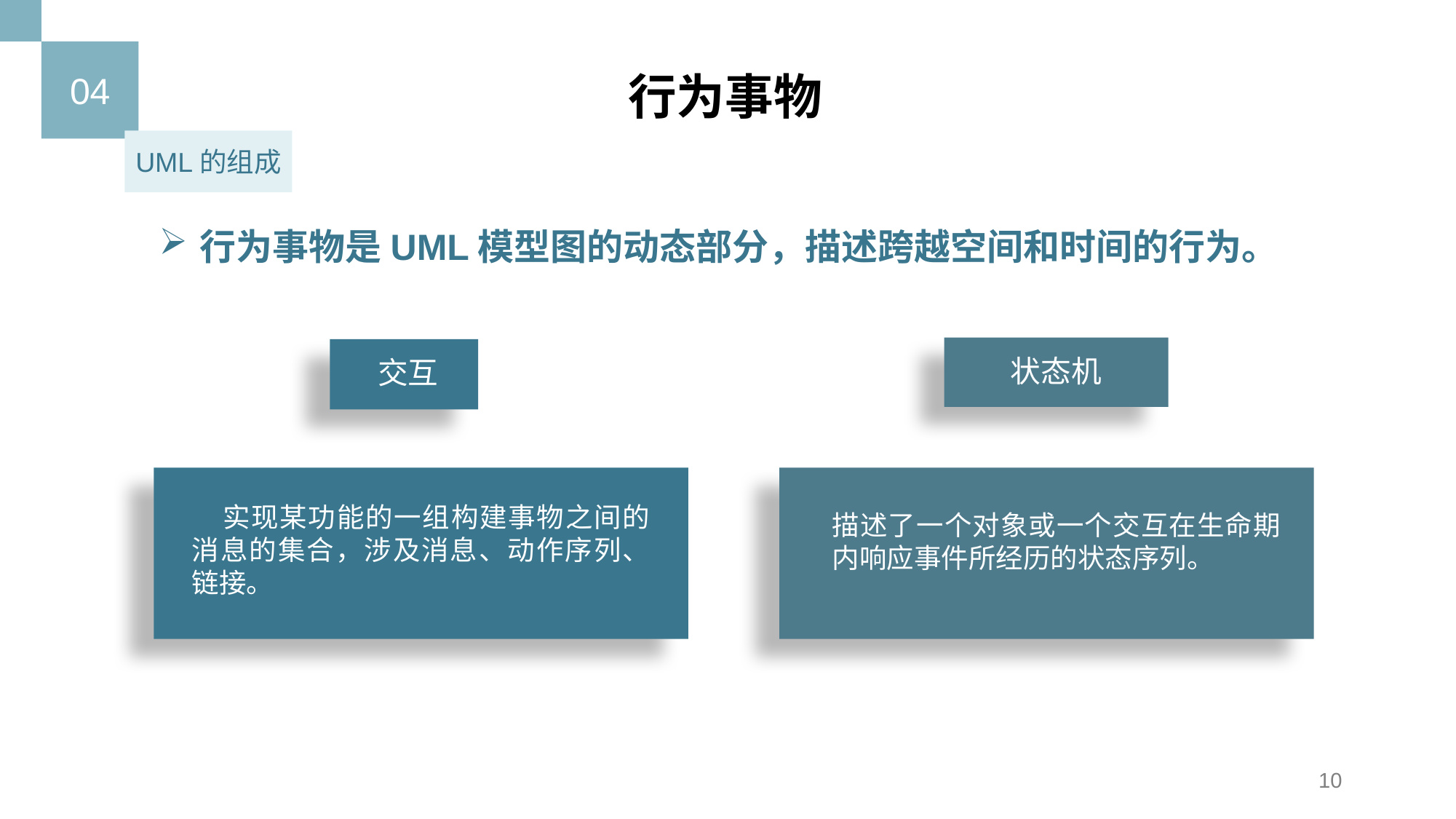

04
行为事物
UML的组成
行为事物是UML模型图的动态部分，描述跨越空间和时间的行为。

状态机
交互

    实现某功能的一组构建事物之间的消息的集合，涉及消息、动作序列、链接。
描述了一个对象或一个交互在生命期内响应事件所经历的状态序列。
10